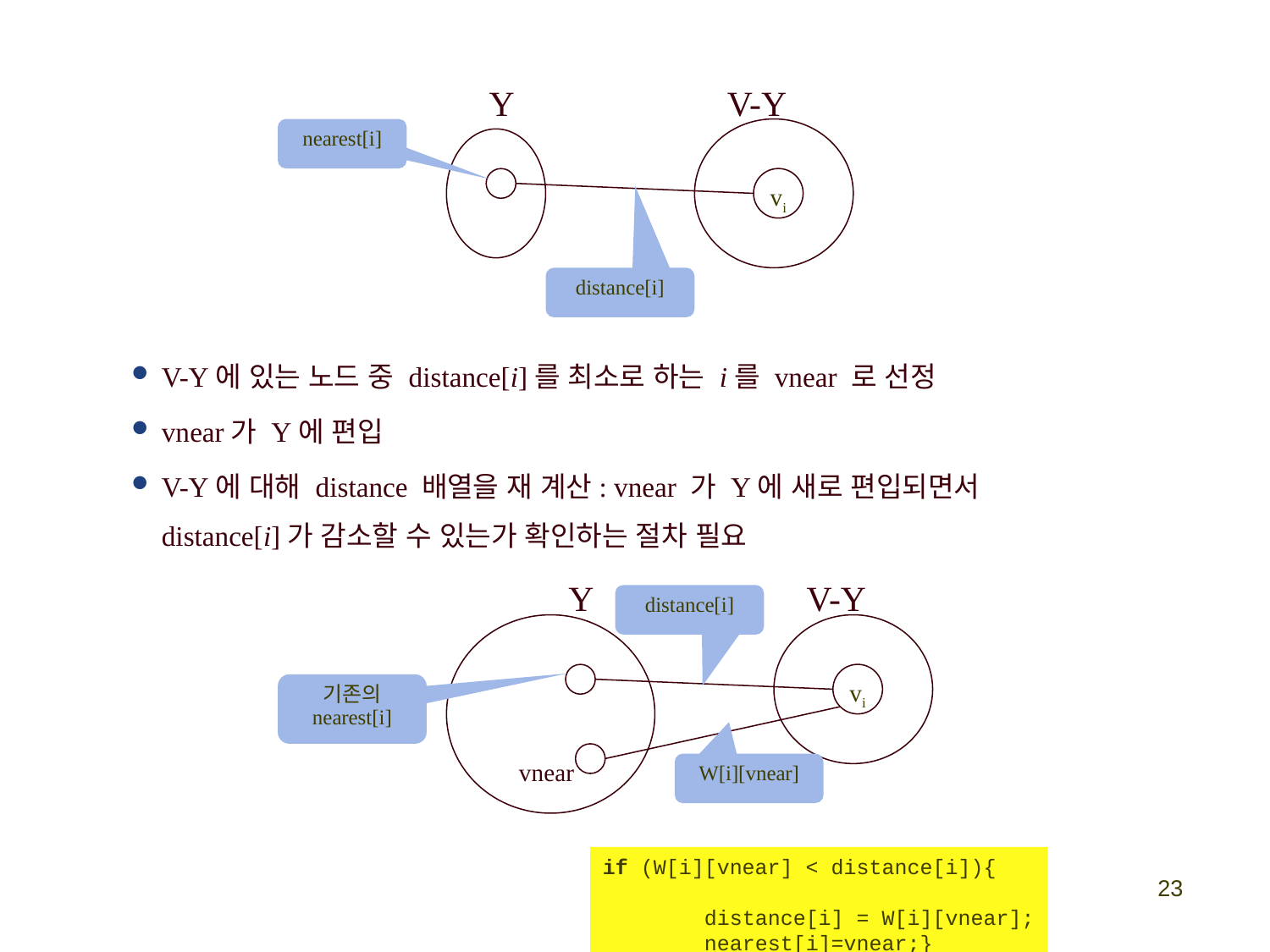

Y
V-Y
nearest[i]

vi
distance[i]
V-Y에 있는 노드 중 distance[i]를 최소로 하는 i를 vnear 로 선정
vnear가 Y에 편입
V-Y에 대해 distance 배열을 재 계산: vnear 가 Y에 새로 편입되면서 distance[i]가 감소할 수 있는가 확인하는 절차 필요
Y
V-Y
distance[i]

vi
기존의 nearest[i]

vnear
W[i][vnear]
if (W[i][vnear] < distance[i]){
        distance[i] = W[i][vnear];
        nearest[i]=vnear;}
23